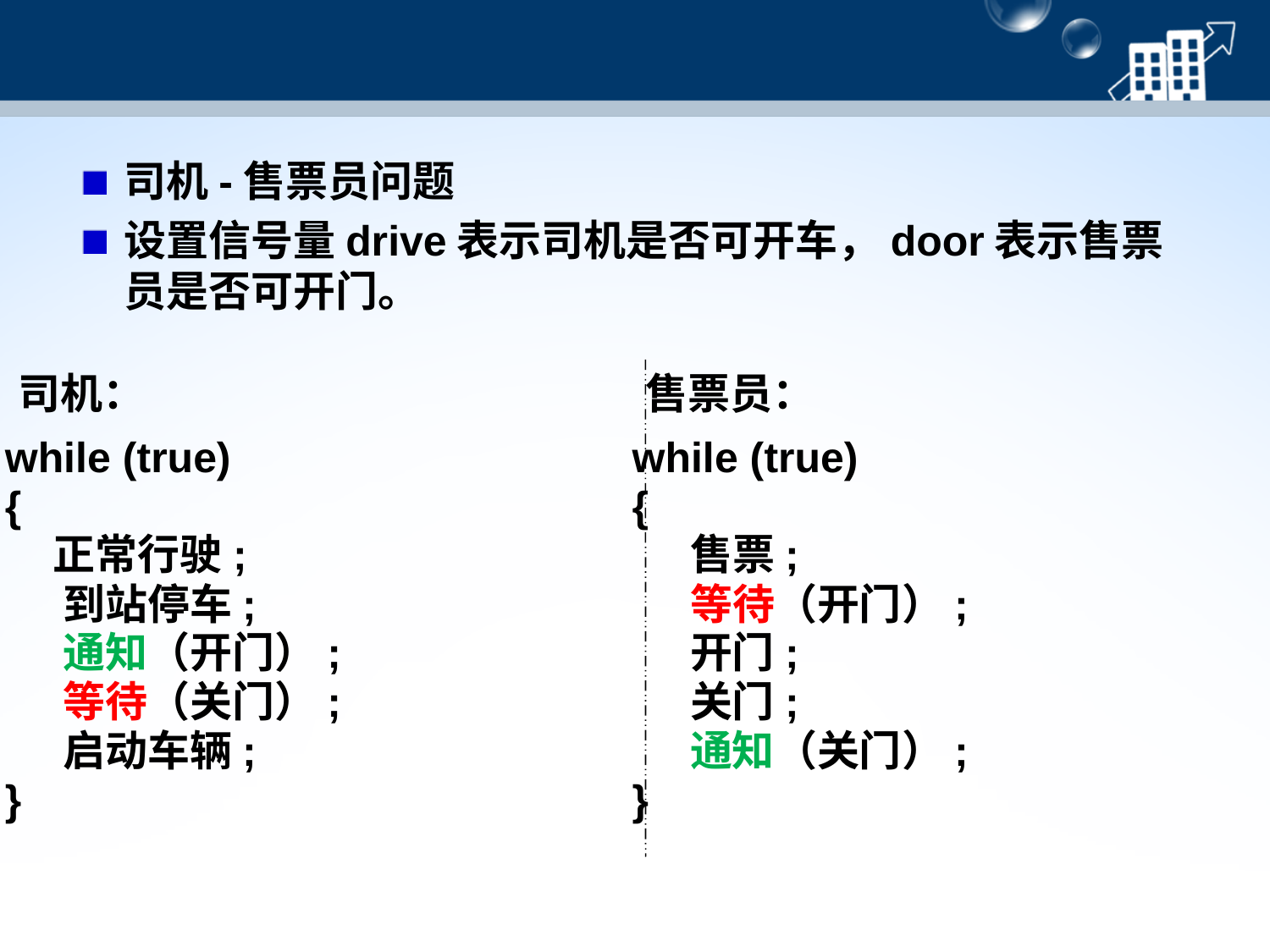

#
司机-售票员问题
设置信号量drive表示司机是否可开车，door表示售票员是否可开门。

司机：
售票员：
while (true)
{
    正常行驶;
     到站停车;
     通知（开门）;
     等待（关门）;
     启动车辆;
}
while (true)
{
     售票;
     等待（开门）;
     开门;
     关门;
     通知（关门）;
}